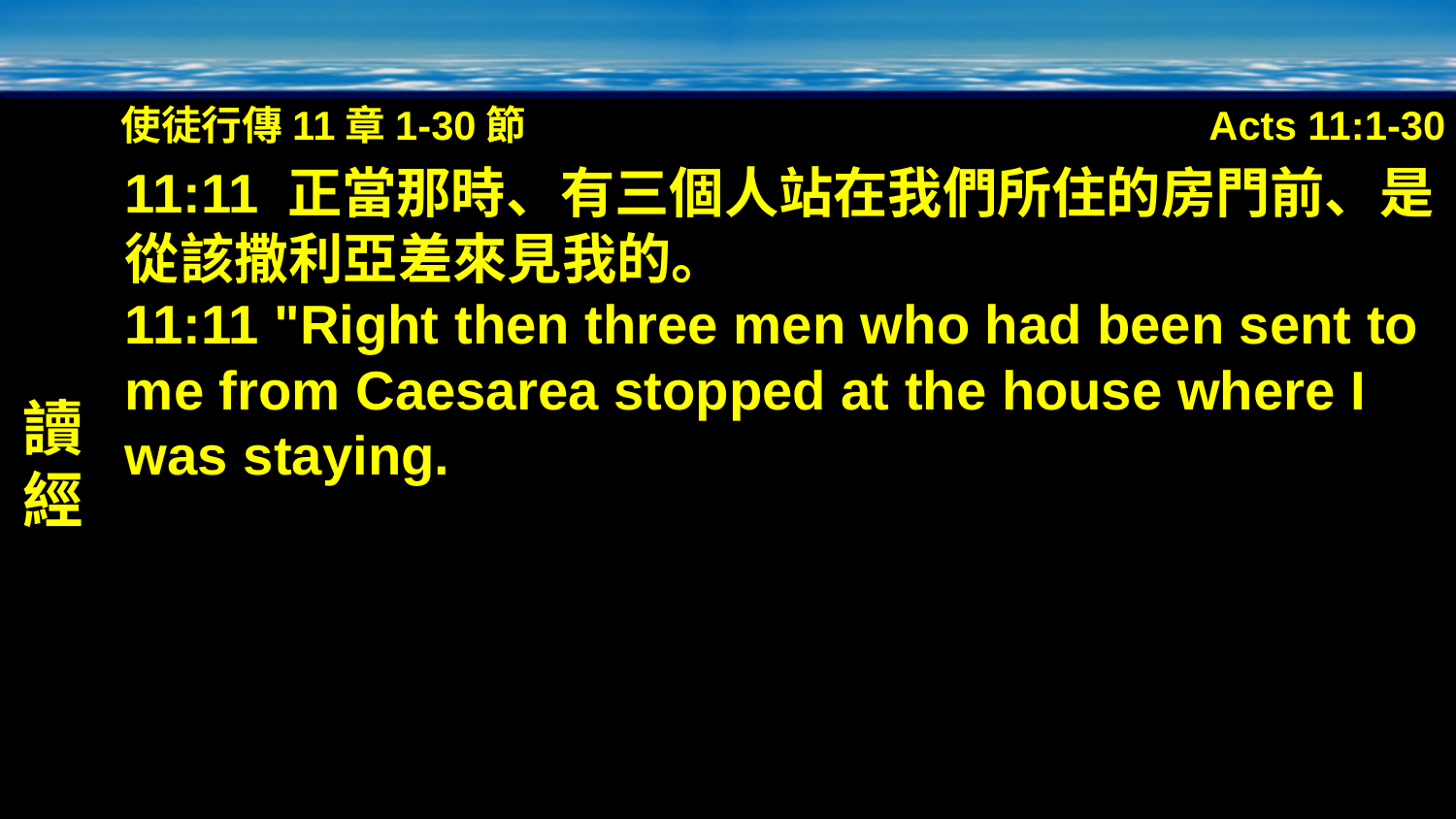

使徒行傳11章1-30節
Acts 11:1-30
讀經
11:11 正當那時、有三個人站在我們所住的房門前、是從該撒利亞差來見我的。
11:11 "Right then three men who had been sent to me from Caesarea stopped at the house where I was staying.